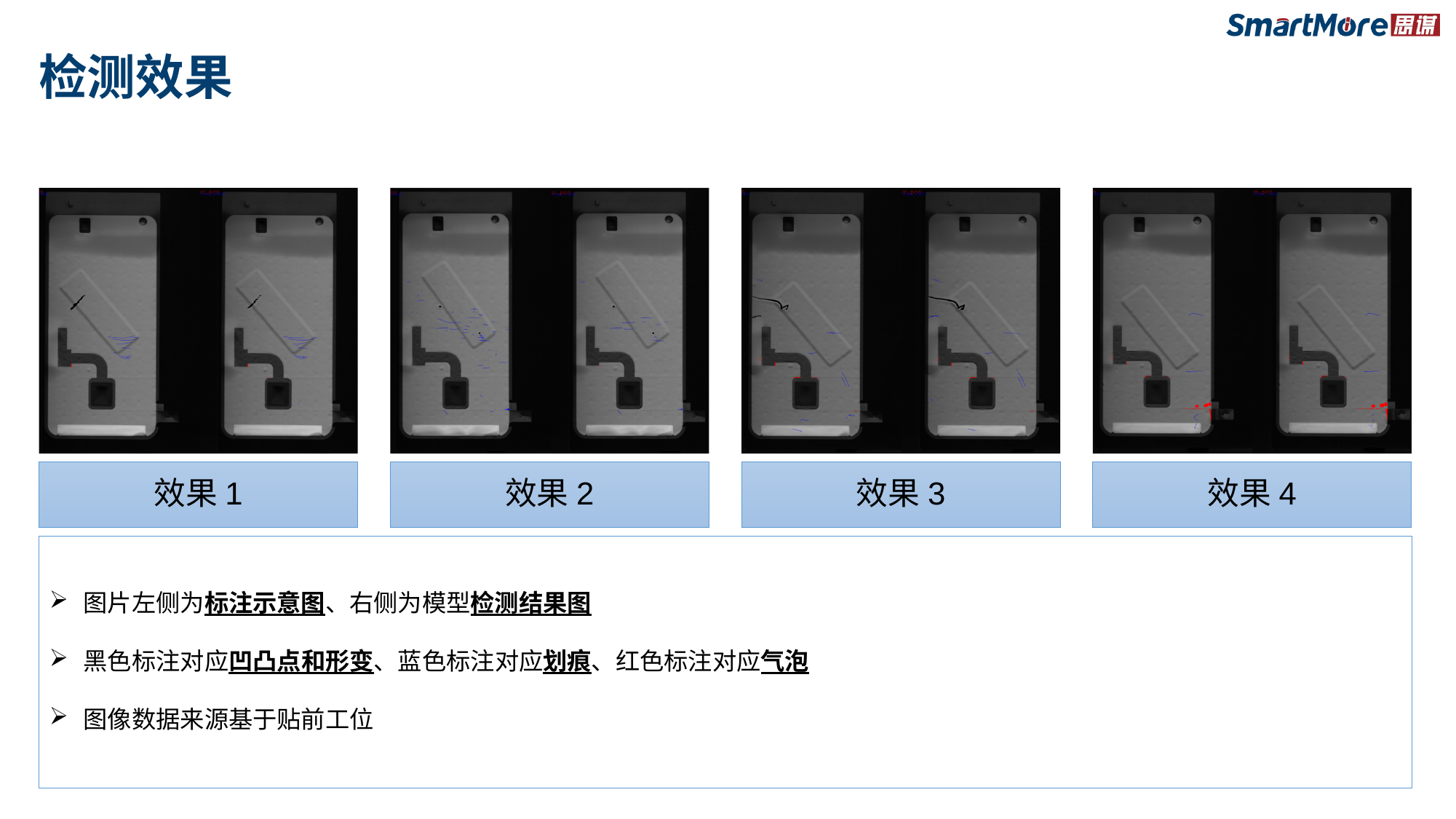

# 检测效果
效果1
效果2
效果3
效果4
图片左侧为标注示意图、右侧为模型检测结果图
黑色标注对应凹凸点和形变、蓝色标注对应划痕、红色标注对应气泡
图像数据来源基于贴前工位